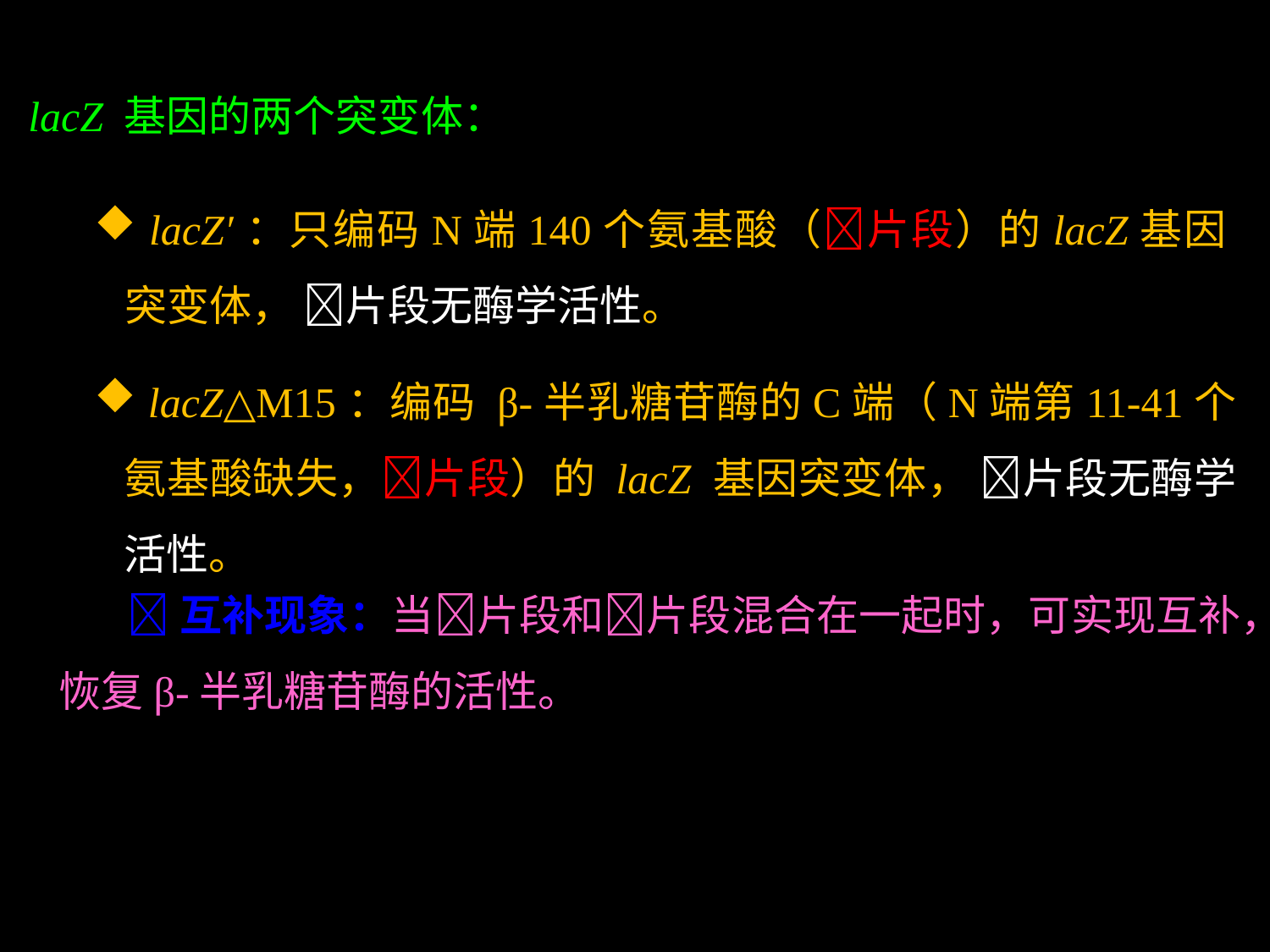

lacZ 基因的两个突变体：
 lacZ′：只编码N端140个氨基酸（α片段）的lacZ基因突变体， α片段无酶学活性。
 lacZ△M15：编码 β-半乳糖苷酶的C端（N端第11-41个氨基酸缺失，ω片段）的 lacZ 基因突变体， ω片段无酶学活性。
       α互补现象：当α片段和ω片段混合在一起时，可实现互补，恢复β-半乳糖苷酶的活性。